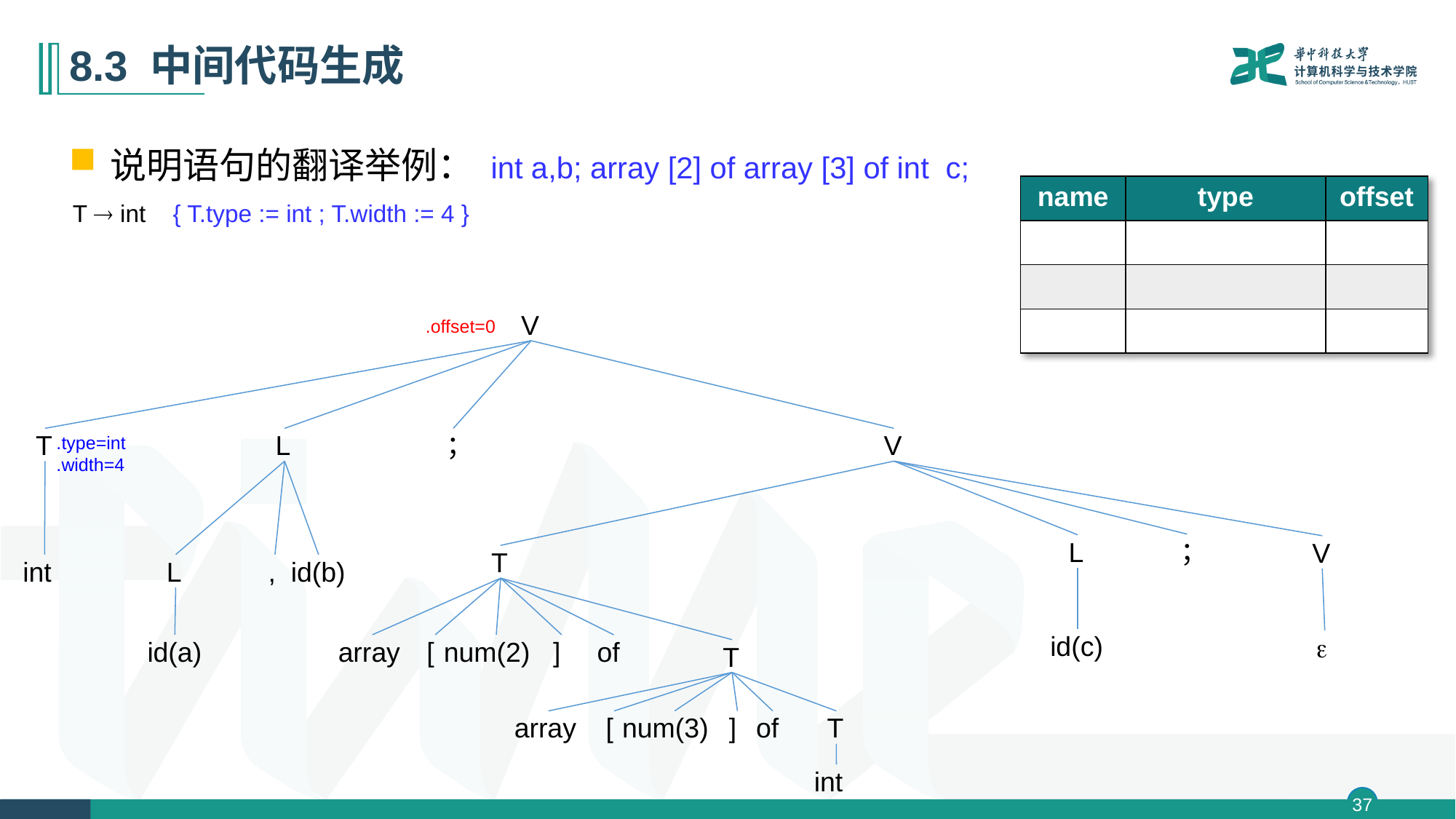

# 8.3 中间代码生成
说明语句的翻译举例： int a,b; array [2] of array [3] of int  c;
| name | type | offset |
| --- | --- | --- |
| a | int | 0 |
| b | int | 4 |
| c | array(2,array(3,int)) | 8 |
T → int    { T.type := int ; T.width := 4 }

V
.offset=0

T
L
；
V
.type=int
.width=4
；
L
V
T
int
L
,
id(b)
id(c)
ε
array
[
num(2)
]
of
id(a)
T
array
[
num(3)
]
of
T
int